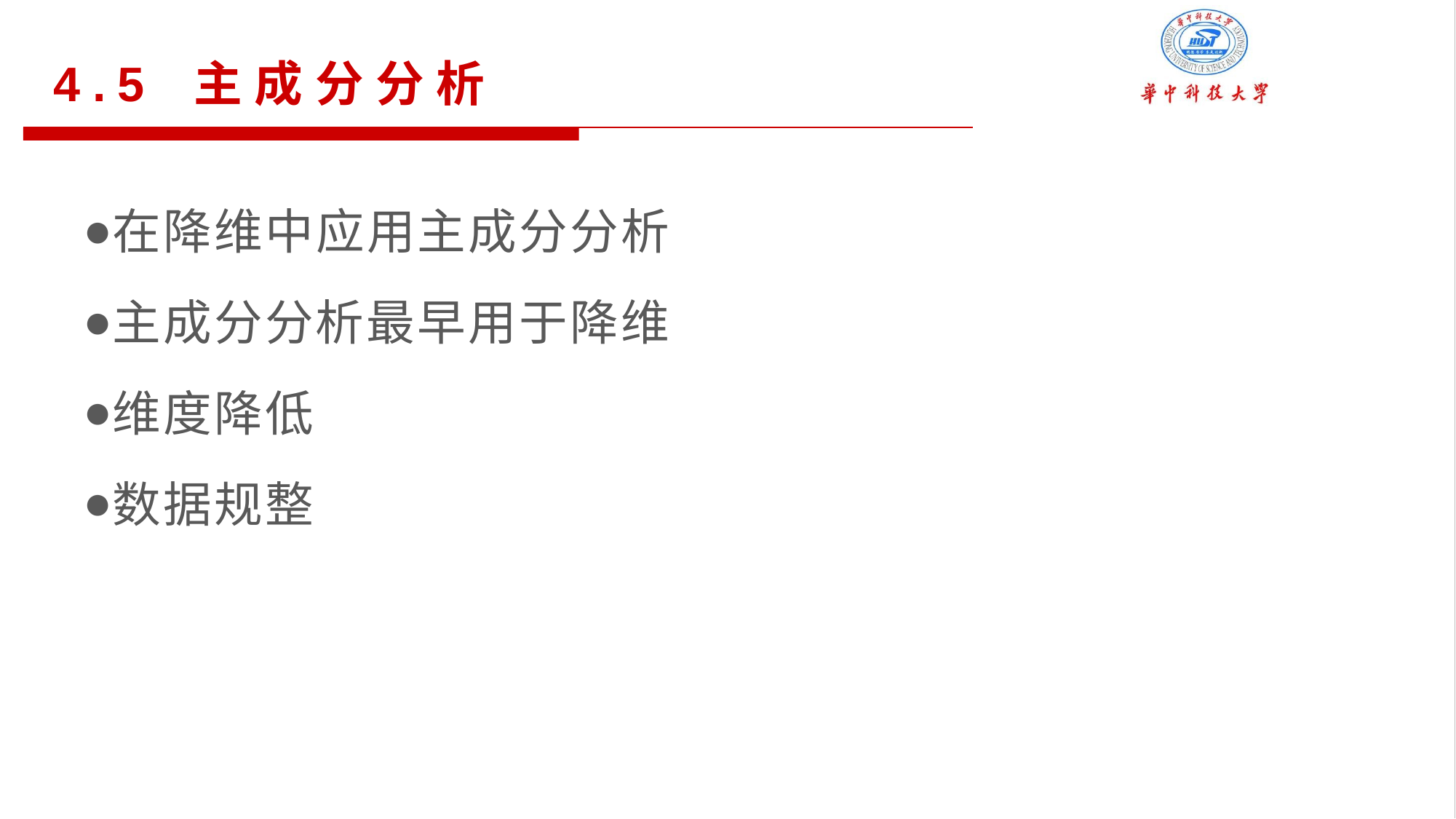

4.5 主成分分析

在降维中应用主成分分析
主成分分析最早用于降维
维度降低
数据规整